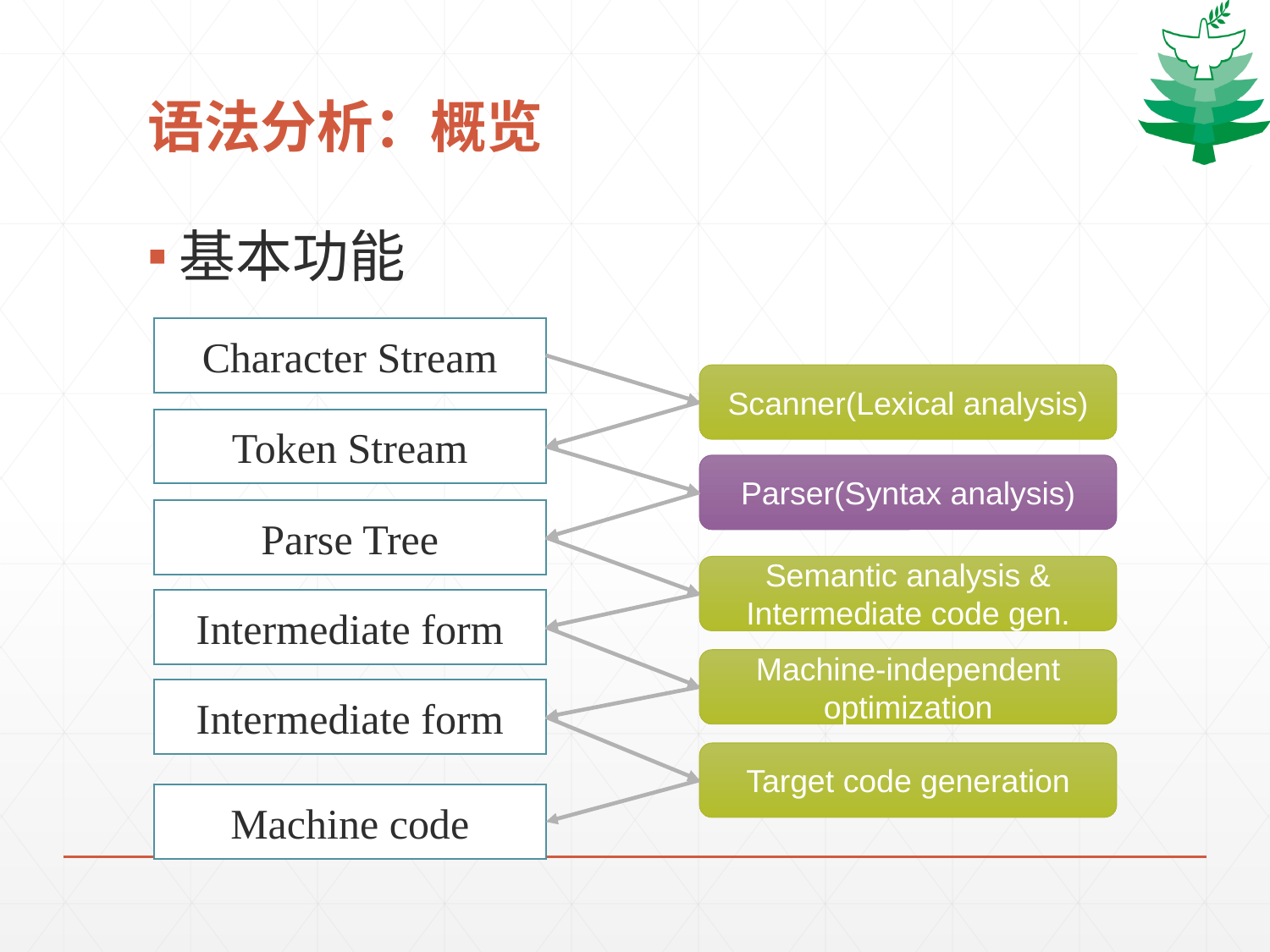

# 语法分析：概览
基本功能
Character Stream
Scanner(Lexical analysis)
Token Stream
Parser(Syntax analysis)
Parse Tree
Semantic analysis &
Intermediate code gen.
Intermediate form
Machine-independent
optimization
Intermediate form
Target code generation
Machine code